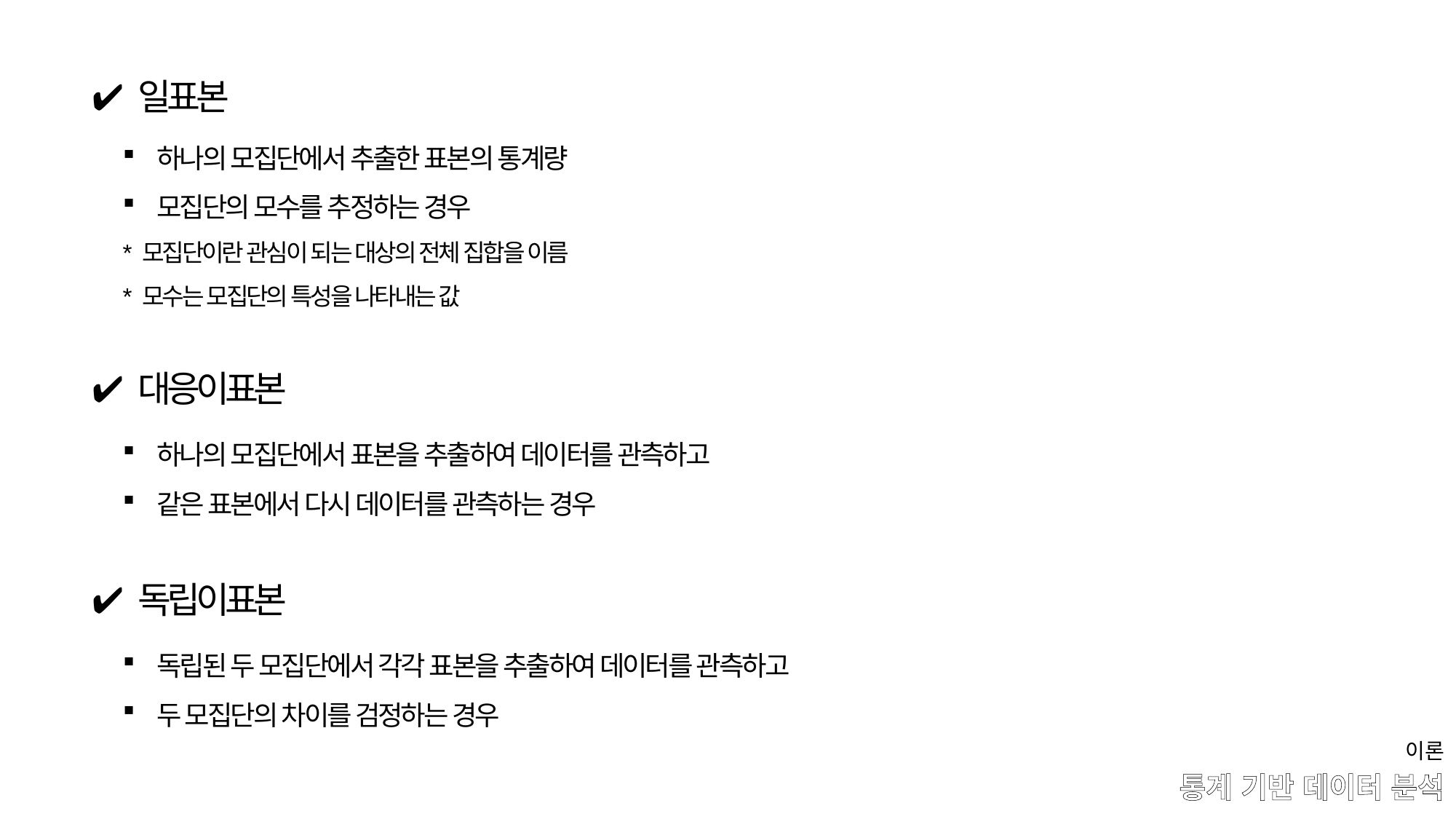

✔ 일표본
하나의 모집단에서 추출한 표본의 통계량
모집단의 모수를 추정하는 경우
* 모집단이란 관심이 되는 대상의 전체 집합을 이름
* 모수는 모집단의 특성을 나타내는 값
✔ 대응이표본
하나의 모집단에서 표본을 추출하여 데이터를 관측하고
같은 표본에서 다시 데이터를 관측하는 경우
✔ 독립이표본
독립된 두 모집단에서 각각 표본을 추출하여 데이터를 관측하고
두 모집단의 차이를 검정하는 경우
이론
# 통계 기반 데이터 분석